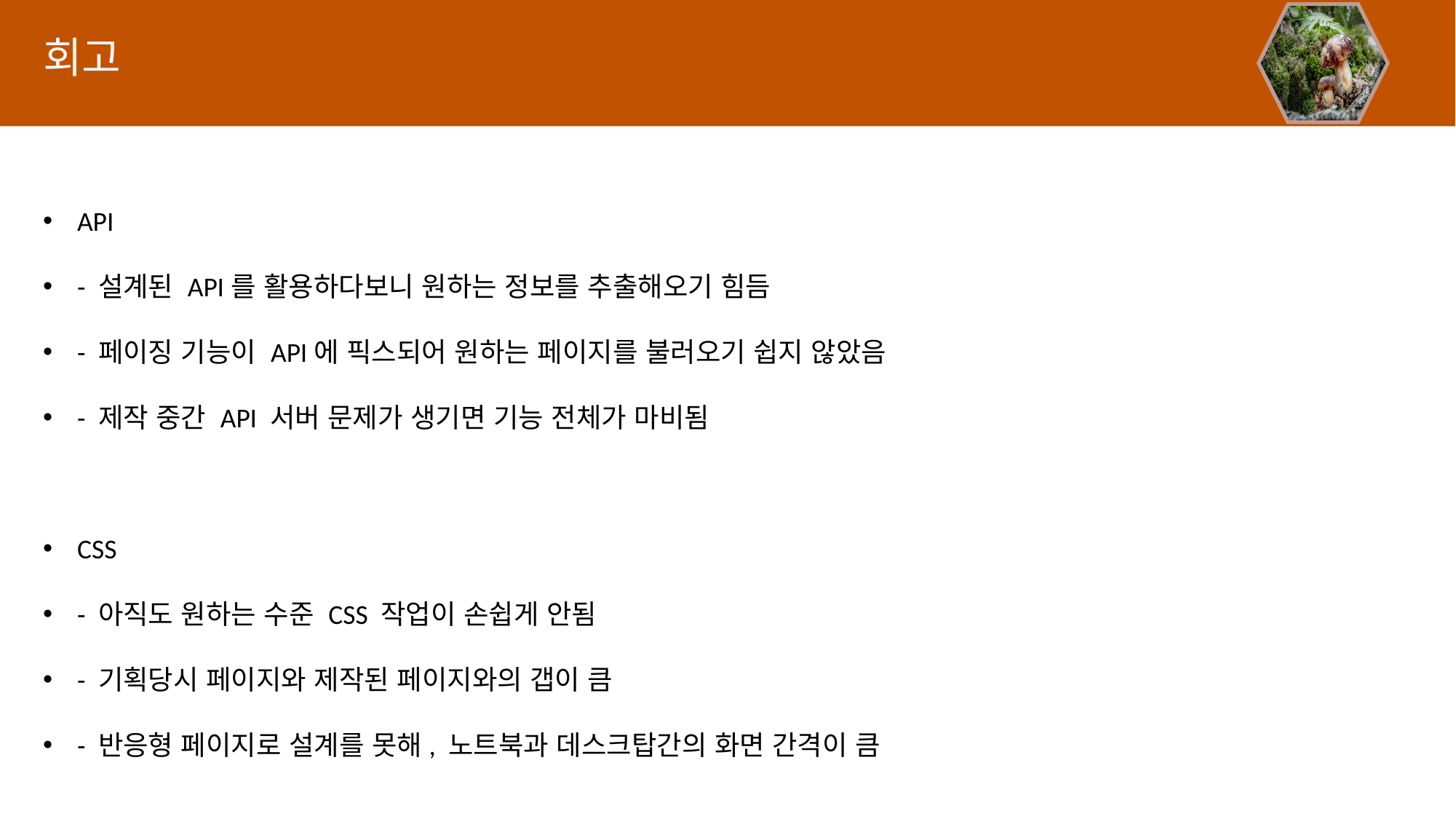

회고
API
- 설계된 API를 활용하다보니 원하는 정보를 추출해오기 힘듬
- 페이징 기능이 API에 픽스되어 원하는 페이지를 불러오기 쉽지 않았음
- 제작 중간 API 서버 문제가 생기면 기능 전체가 마비됨

CSS
- 아직도 원하는 수준 CSS 작업이 손쉽게 안됨
- 기획당시 페이지와 제작된 페이지와의 갭이 큼
- 반응형 페이지로 설계를 못해, 노트북과 데스크탑간의 화면 간격이 큼